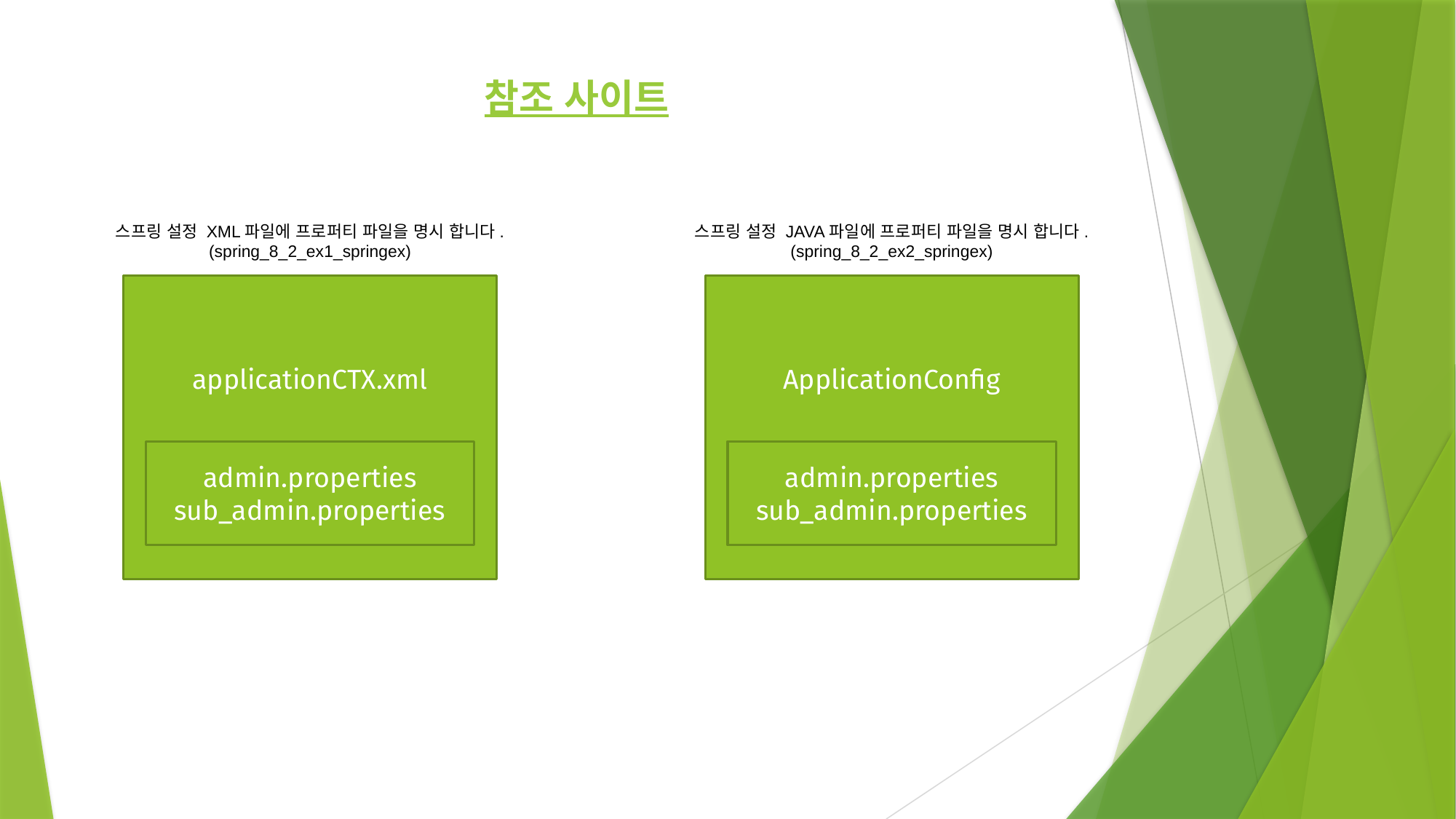

참조 사이트
스프링 설정 JAVA파일에 프로퍼티 파일을 명시 합니다.
(spring_8_2_ex2_springex)
스프링 설정 XML파일에 프로퍼티 파일을 명시 합니다.
(spring_8_2_ex1_springex)
applicationCTX.xml

ApplicationConfig

admin.properties
sub_admin.properties
admin.properties
sub_admin.properties